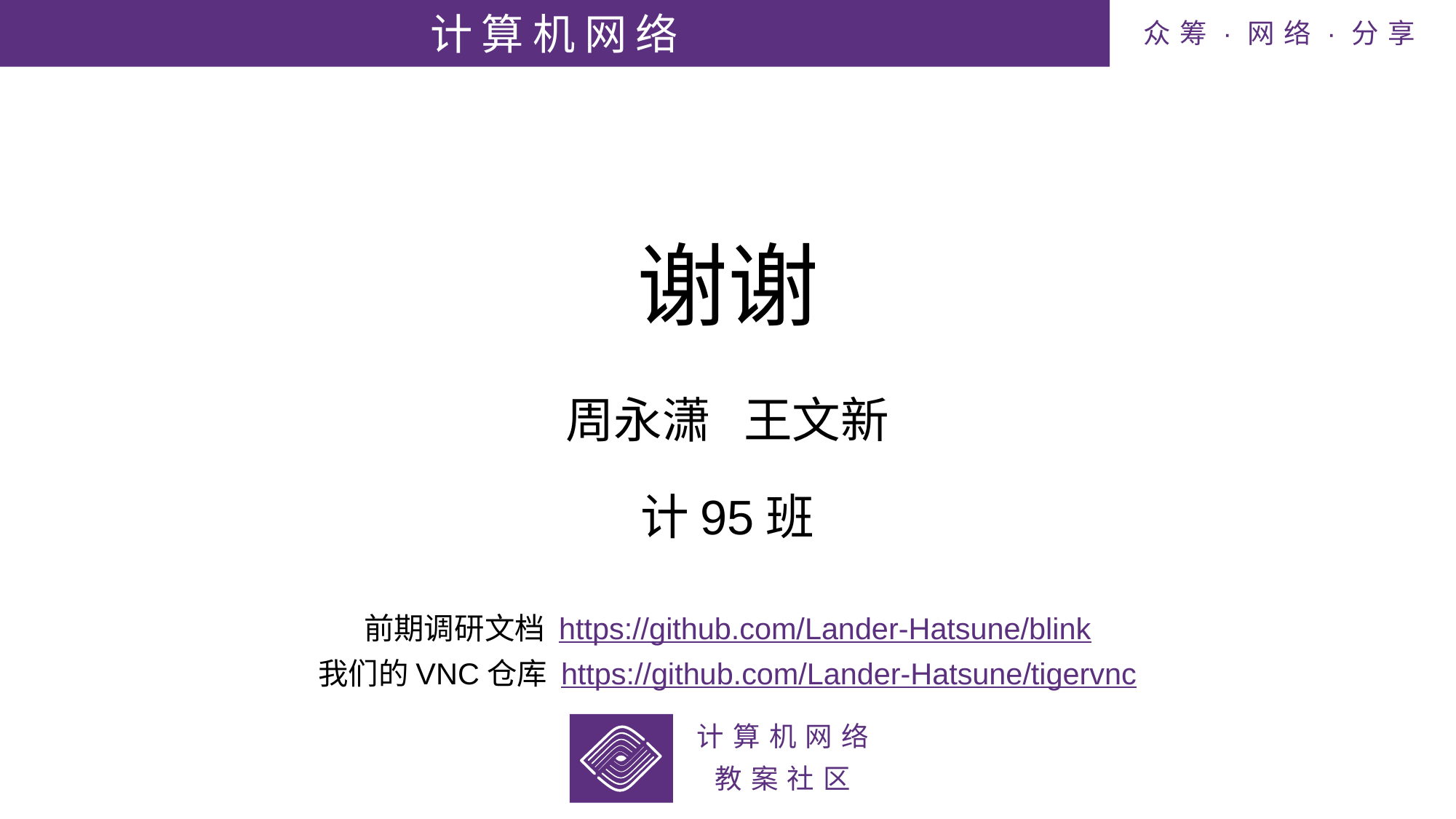

# 谢谢
周永潇   王文新
计95班
前期调研文档 https://github.com/Lander-Hatsune/blink
我们的VNC仓库 https://github.com/Lander-Hatsune/tigervnc